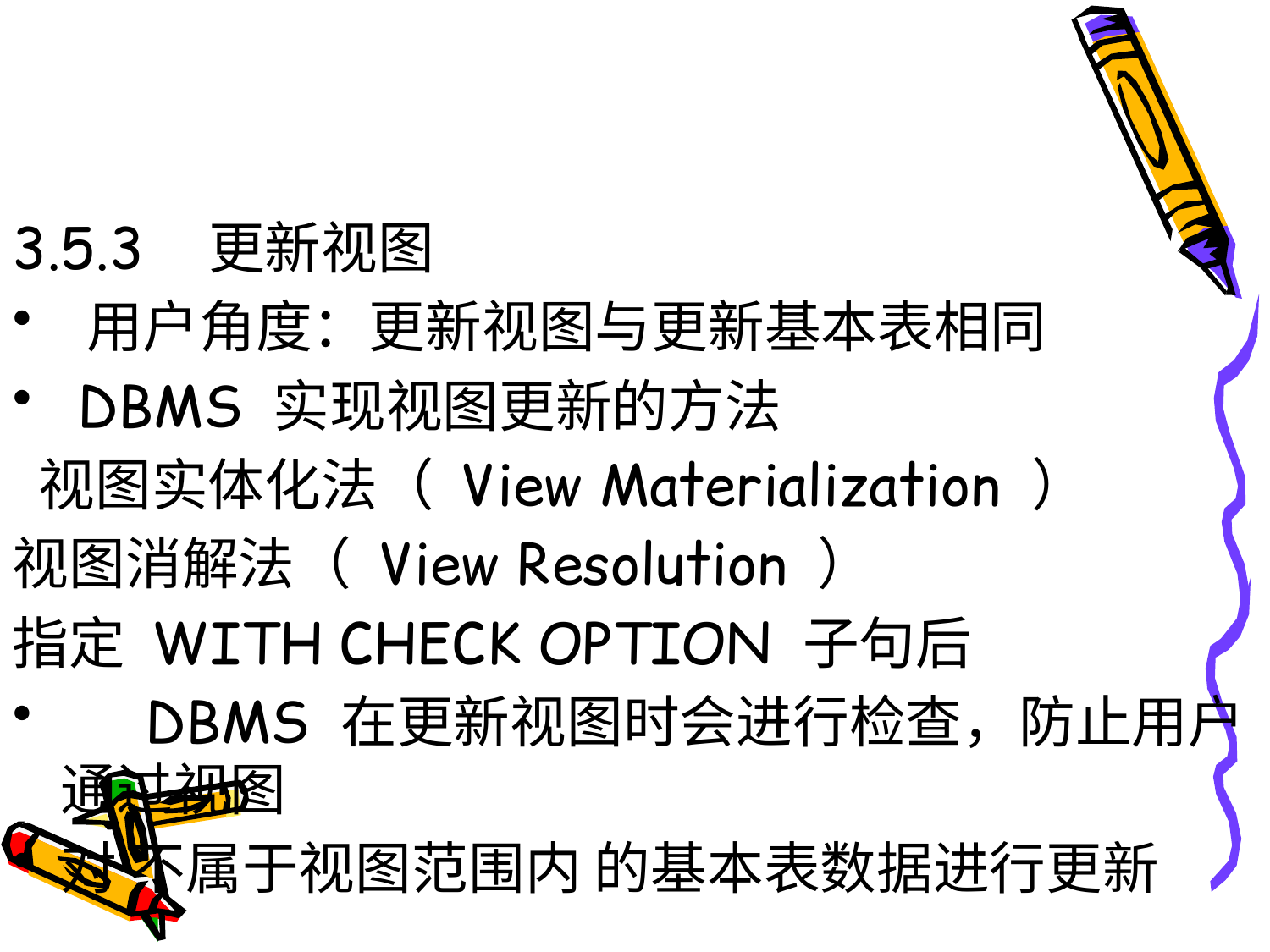

#
3.5.3   更新视图
 用户角度：更新视图与更新基本表相同
 DBMS 实现视图更新的方法
 视图实体化法（ View Materialization ）
视图消解法（ View Resolution ）
指定 WITH CHECK OPTION 子句后
     DBMS 在更新视图时会进行检查，防止用户通过视图
对 不属于视图范围内 的基本表数据进行更新